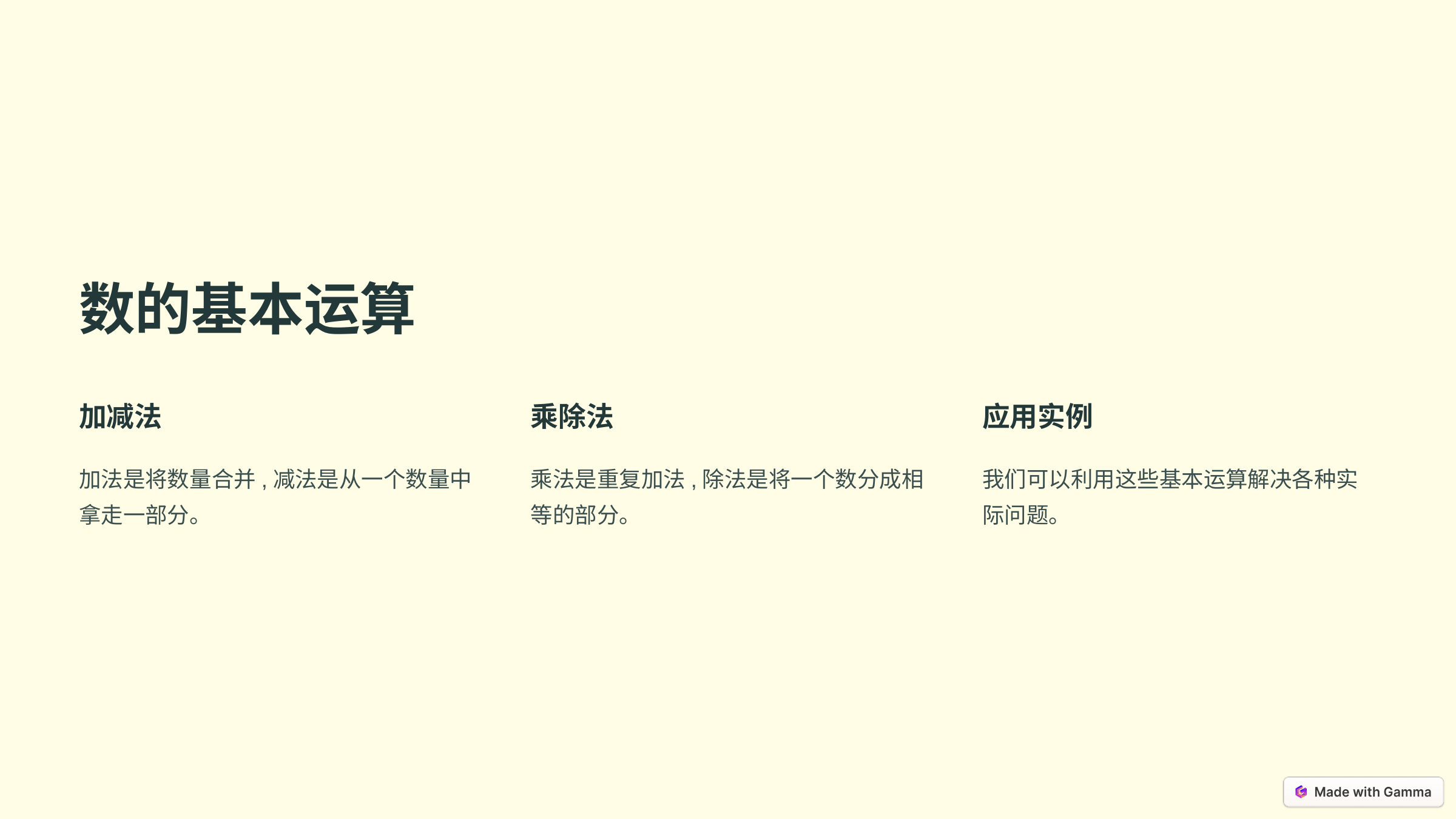

数的基本运算
加减法
乘除法
应用实例
加法是将数量合并,减法是从一个数量中拿走一部分。
乘法是重复加法,除法是将一个数分成相等的部分。
我们可以利用这些基本运算解决各种实际问题。